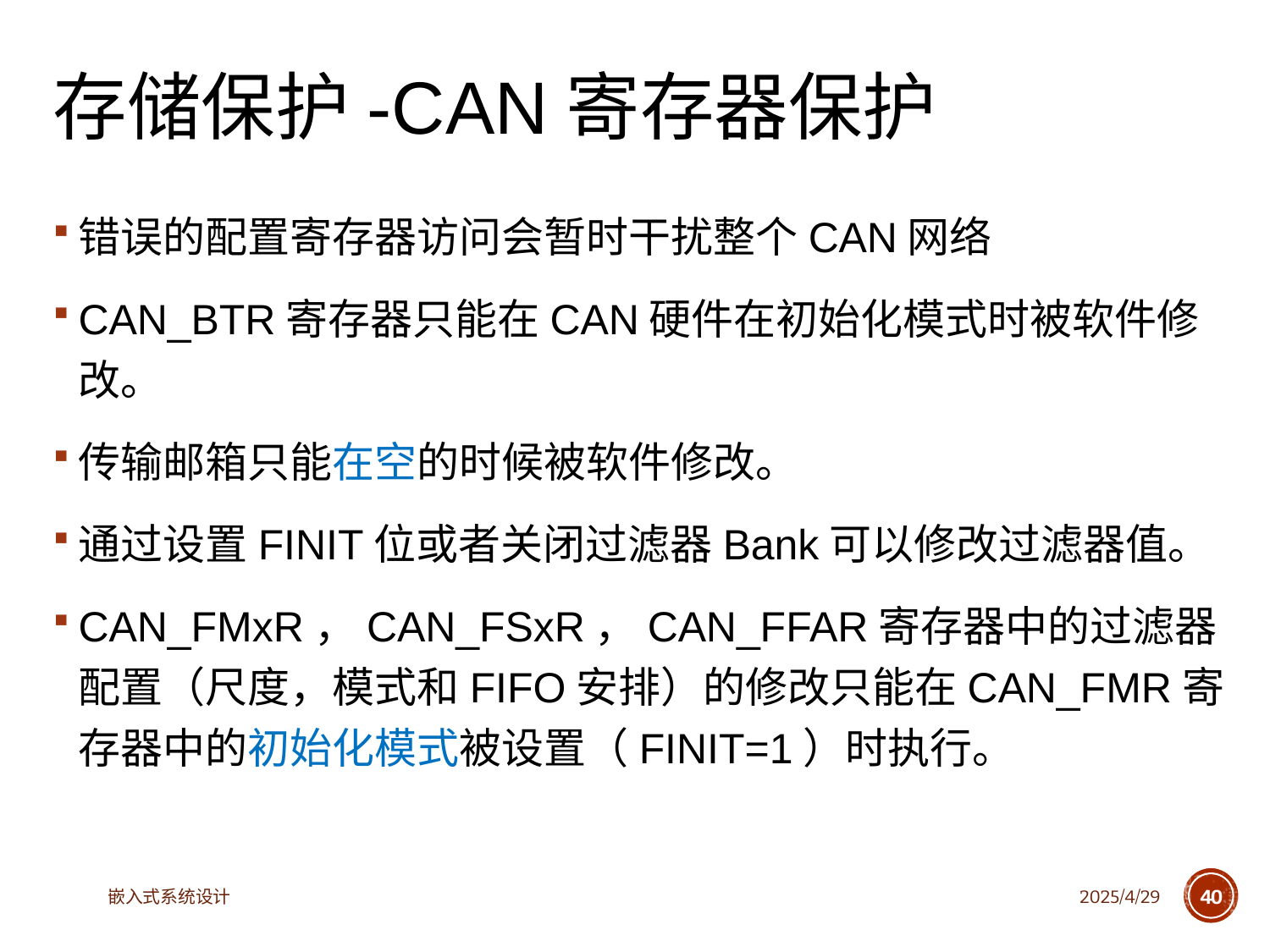

# 存储保护-CAN寄存器保护
错误的配置寄存器访问会暂时干扰整个CAN网络
CAN_BTR寄存器只能在CAN硬件在初始化模式时被软件修改。
传输邮箱只能在空的时候被软件修改。
通过设置FINIT位或者关闭过滤器Bank可以修改过滤器值。
CAN_FMxR，CAN_FSxR，CAN_FFAR寄存器中的过滤器配置（尺度，模式和FIFO安排）的修改只能在CAN_FMR寄存器中的初始化模式被设置（FINIT=1）时执行。
嵌入式系统设计
2025/4/29
40